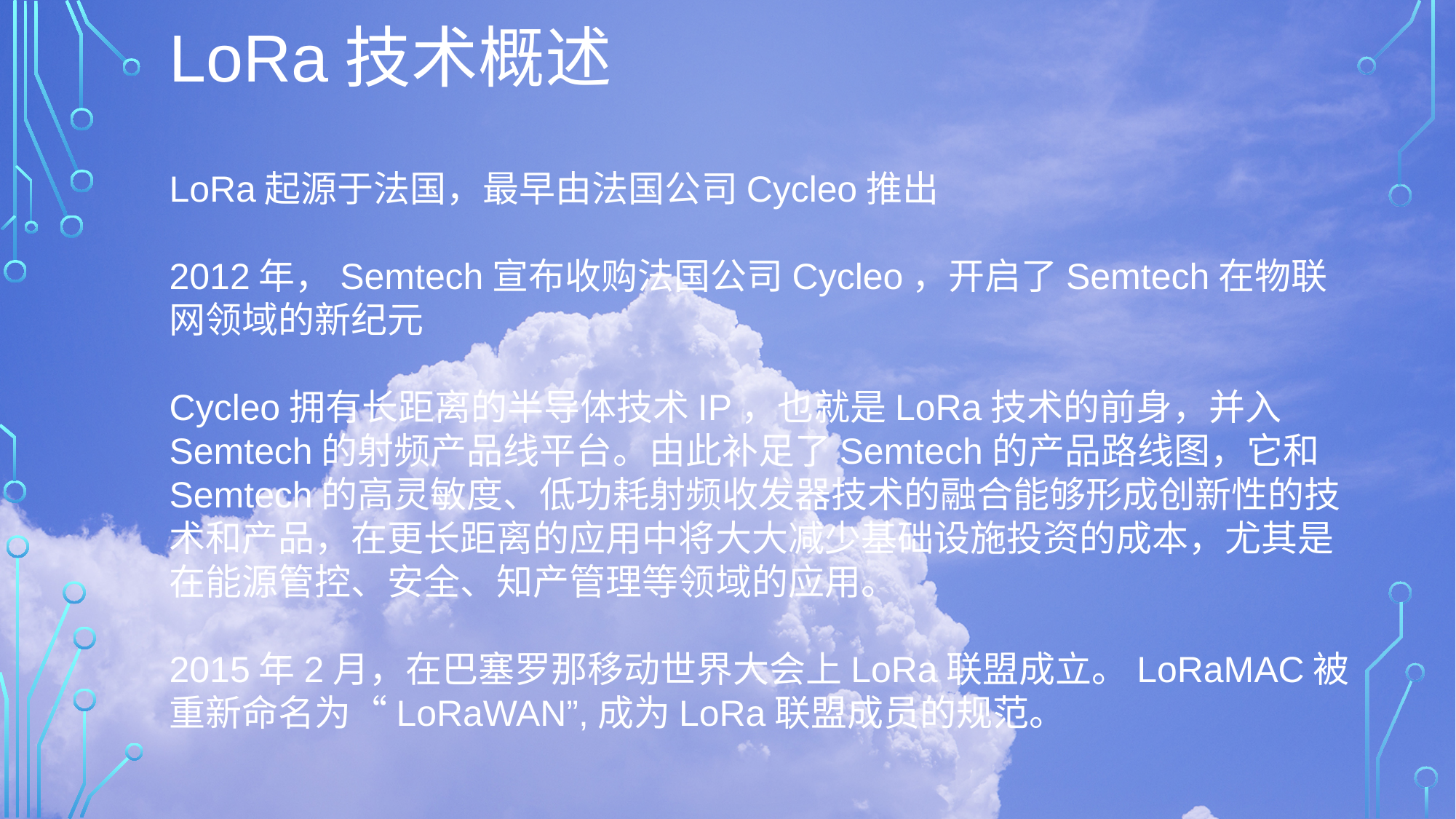

LoRa技术概述
LoRa起源于法国，最早由法国公司Cycleo推出

2012年，Semtech宣布收购法国公司Cycleo，开启了Semtech在物联网领域的新纪元

Cycleo拥有长距离的半导体技术IP，也就是LoRa技术的前身，并入Semtech的射频产品线平台。由此补足了Semtech的产品路线图，它和Semtech的高灵敏度、低功耗射频收发器技术的融合能够形成创新性的技术和产品，在更长距离的应用中将大大减少基础设施投资的成本，尤其是在能源管控、安全、知产管理等领域的应用。

2015年2月，在巴塞罗那移动世界大会上LoRa联盟成立。LoRaMAC被重新命名为“LoRaWAN”,成为LoRa联盟成员的规范。